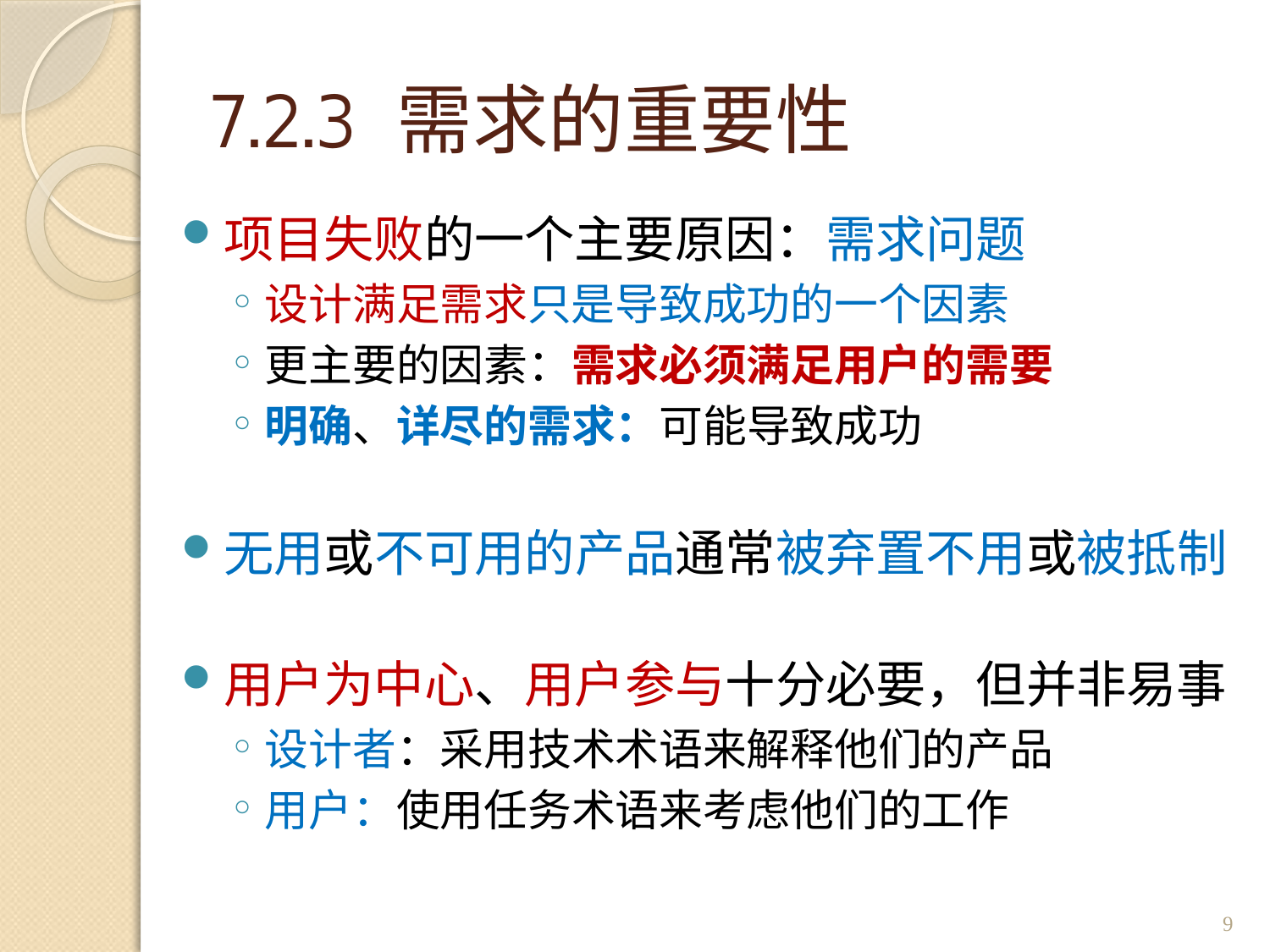

# 7.2.3 需求的重要性
项目失败的一个主要原因：需求问题
设计满足需求只是导致成功的一个因素
更主要的因素：需求必须满足用户的需要
明确、详尽的需求：可能导致成功

无用或不可用的产品通常被弃置不用或被抵制

用户为中心、用户参与十分必要，但并非易事
设计者：采用技术术语来解释他们的产品
用户：使用任务术语来考虑他们的工作

9